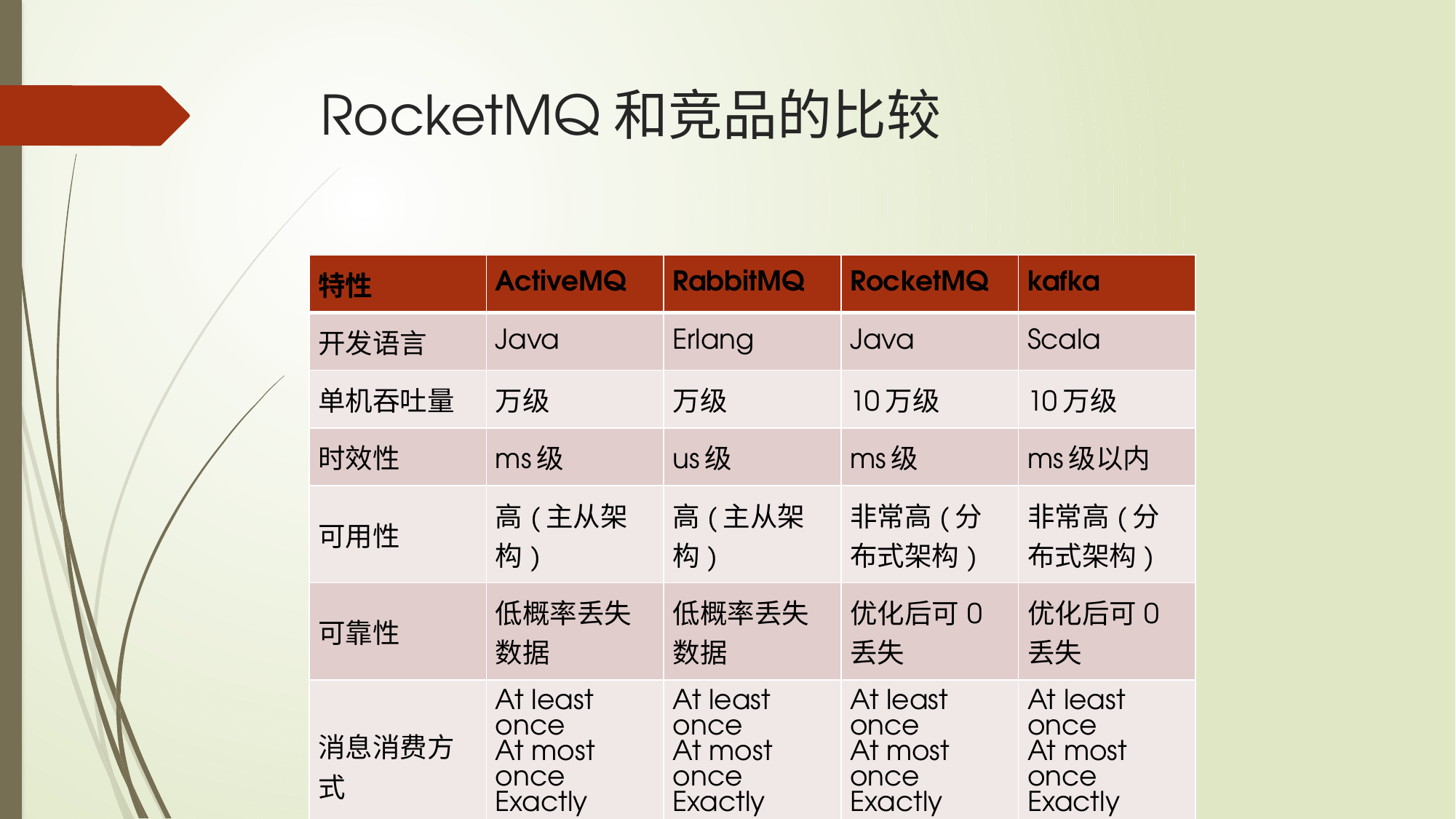

# RocketMQ和竞品的比较
| 特性 | ActiveMQ | RabbitMQ | RocketMQ | kafka |
| --- | --- | --- | --- | --- |
| 开发语言 | Java | Erlang | Java | Scala |
| 单机吞吐量 | 万级 | 万级 | 10万级 | 10万级 |
| 时效性 | ms级 | us级 | ms级 | ms级以内 |
| 可用性 | 高(主从架构) | 高(主从架构) | 非常高(分布式架构) | 非常高(分布式架构) |
| 可靠性 | 低概率丢失数据 | 低概率丢失数据 | 优化后可0丢失 | 优化后可0丢失 |
| 消息消费方式 | At least once At most once Exactly once | At least once At most once Exactly once | At least once At most once Exactly once | At least once At most once Exactly once |
| 支持协议 | AMQP MQTT STOMP JMS | AMQP MQTT STOMP HTTP and WebSocket | 无 | AMQP JMS |
| 功能特性 | 成熟的产品，在很多公司得到应用；有较多的文档；各种协议支持较好 | 基于erlang开发，所以并发能力很强，性能极其好，延时很低;管理界面较丰富 | MQ功能比较完备，扩展性佳 | 只支持主要的MQ功能，像一些消息查询，消息回溯等功能没有提供，毕竟是为大数据准备的，在大数据领域应用广。 |